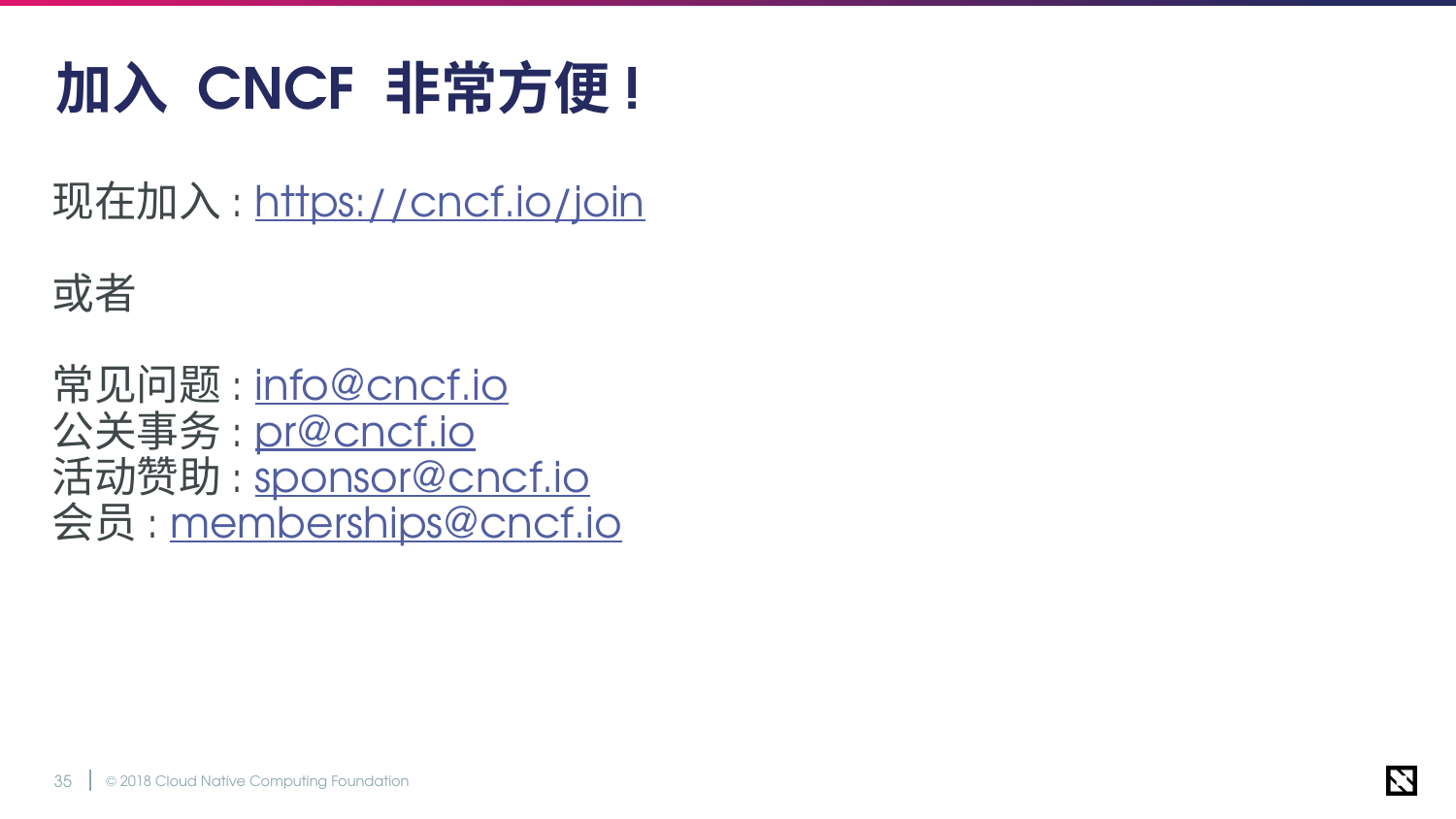

# 加入 CNCF 非常方便!
现在加入: https://cncf.io/join

或者

常见问题: info@cncf.io
公关事务: pr@cncf.io
活动赞助: sponsor@cncf.io
会员: memberships@cncf.io